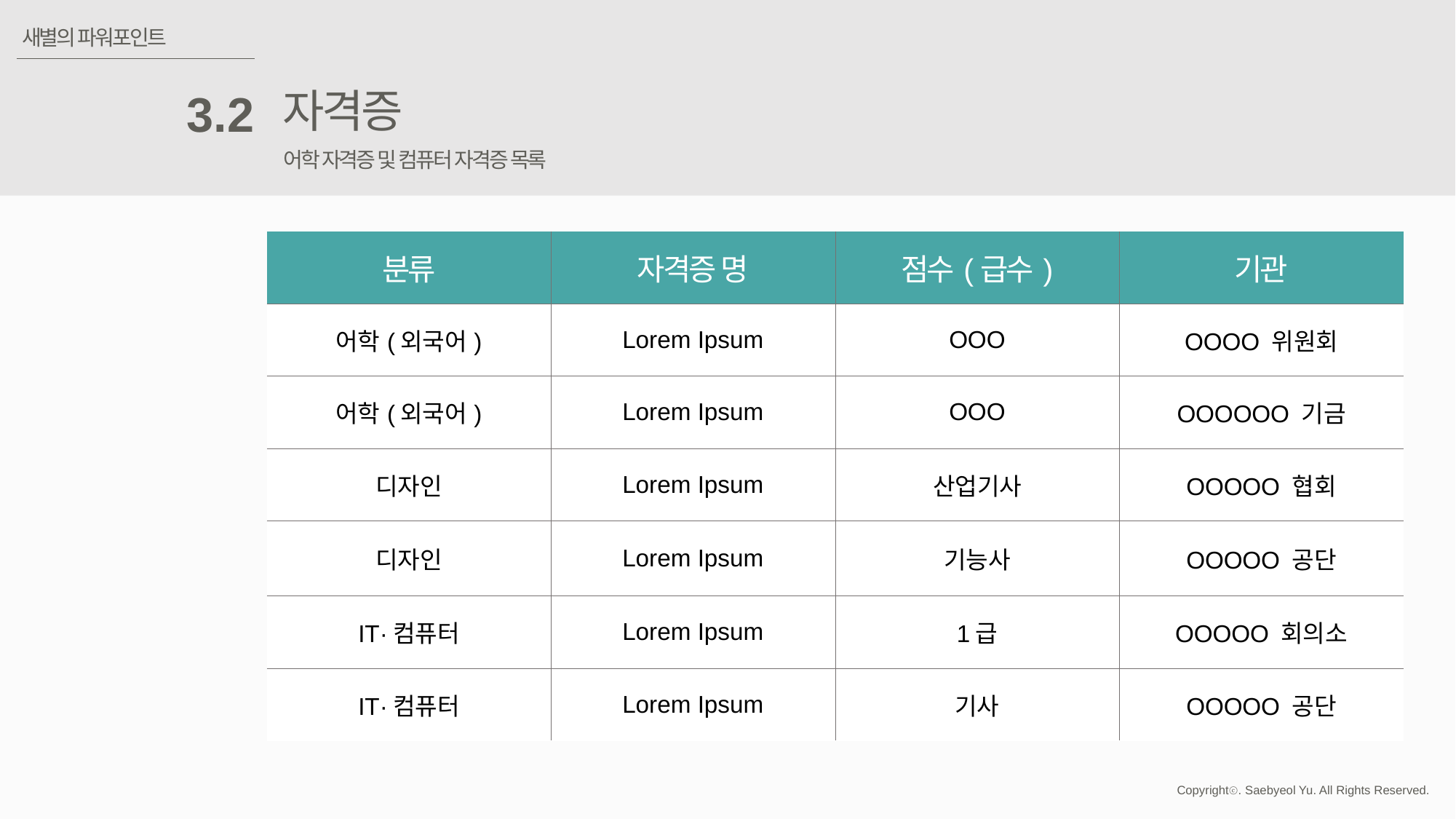

새별의 파워포인트
자격증
3.2
어학 자격증 및 컴퓨터 자격증 목록
| 분류 | 자격증 명 | 점수(급수) | 기관 |
| --- | --- | --- | --- |
| 어학(외국어) | Lorem Ipsum | OOO | OOOO 위원회 |
| 어학(외국어) | Lorem Ipsum | OOO | OOOOOO 기금 |
| 디자인 | Lorem Ipsum | 산업기사 | OOOOO 협회 |
| 디자인 | Lorem Ipsum | 기능사 | OOOOO 공단 |
| IT·컴퓨터 | Lorem Ipsum | 1급 | OOOOO 회의소 |
| IT·컴퓨터 | Lorem Ipsum | 기사 | OOOOO 공단 |